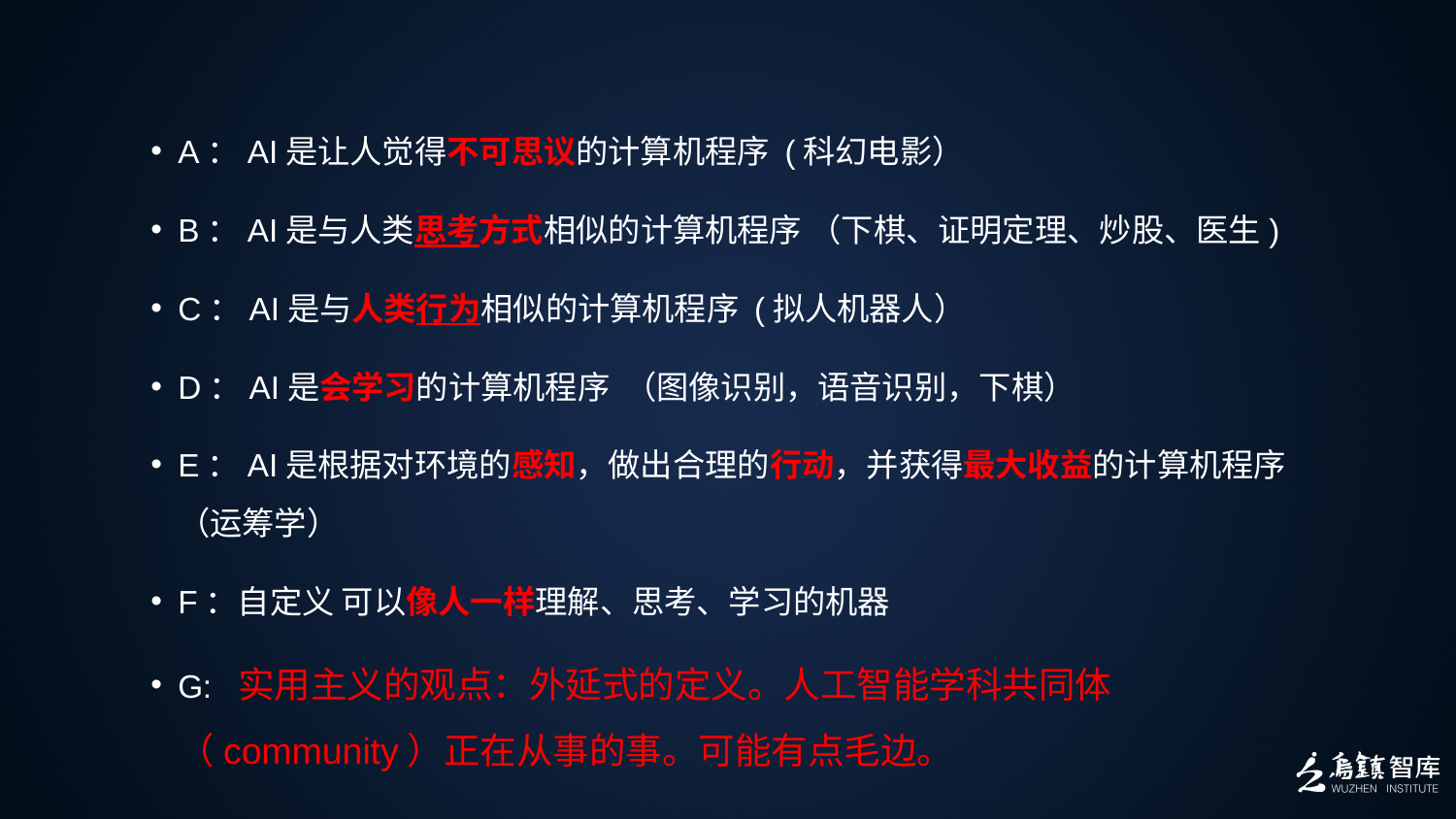

A：AI是让人觉得不可思议的计算机程序 (科幻电影）
B：AI是与人类思考方式相似的计算机程序 （下棋、证明定理、炒股、医生)
C：AI是与人类行为相似的计算机程序 (拟人机器人）
D：AI是会学习的计算机程序  （图像识别，语音识别，下棋）
E：AI是根据对环境的感知，做出合理的行动，并获得最大收益的计算机程序 （运筹学）
F：自定义 可以像人一样理解、思考、学习的机器
G:  实用主义的观点：外延式的定义。人工智能学科共同体（community）正在从事的事。可能有点毛边。